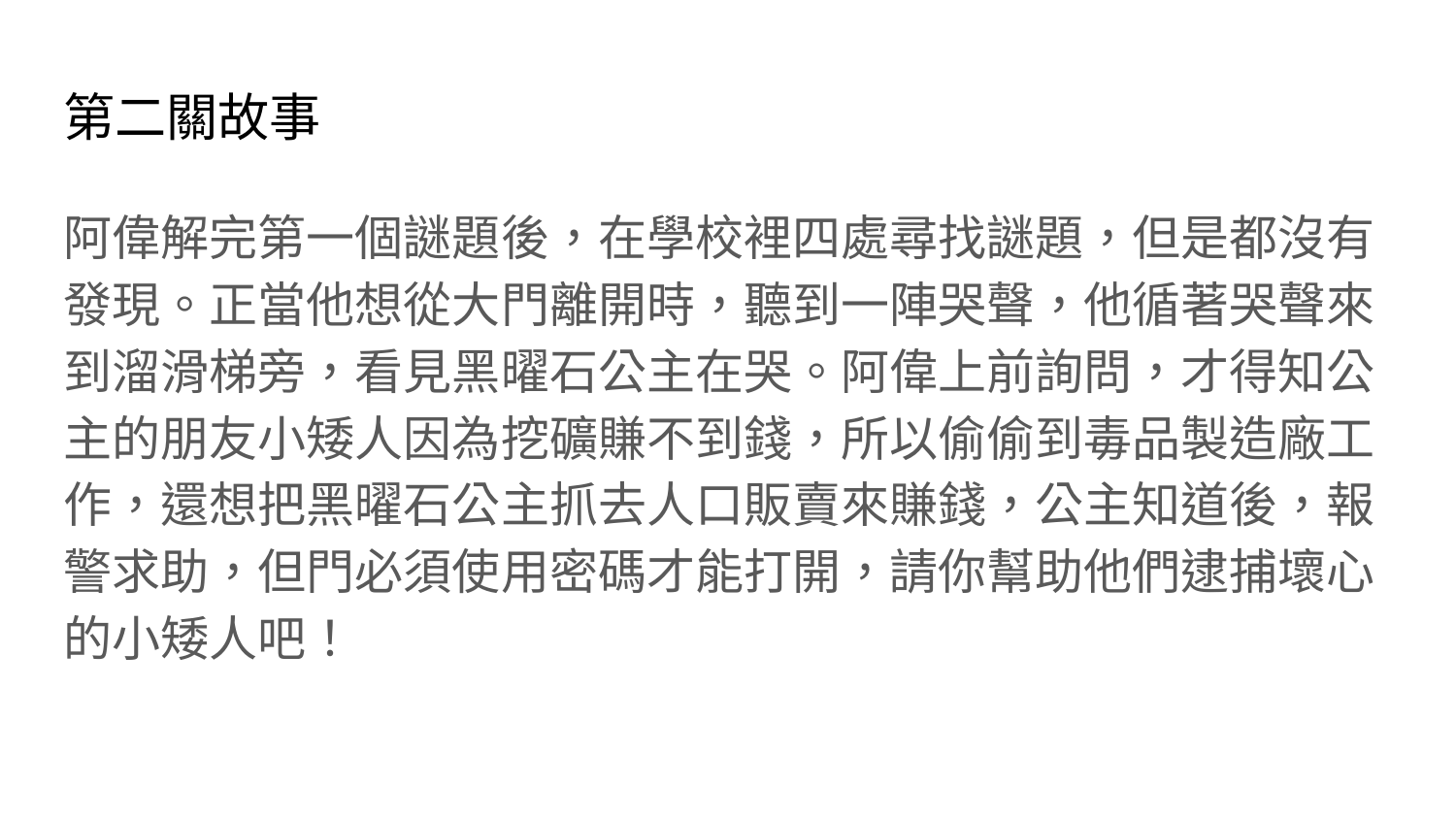

第二關故事
阿偉解完第一個謎題後，在學校裡四處尋找謎題，但是都沒有發現。正當他想從大門離開時，聽到一陣哭聲，他循著哭聲來到溜滑梯旁，看見黑曜石公主在哭。阿偉上前詢問，才得知公主的朋友小矮人因為挖礦賺不到錢，所以偷偷到毒品製造廠工作，還想把黑曜石公主抓去人口販賣來賺錢，公主知道後，報警求助，但門必須使用密碼才能打開，請你幫助他們逮捕壞心的小矮人吧！